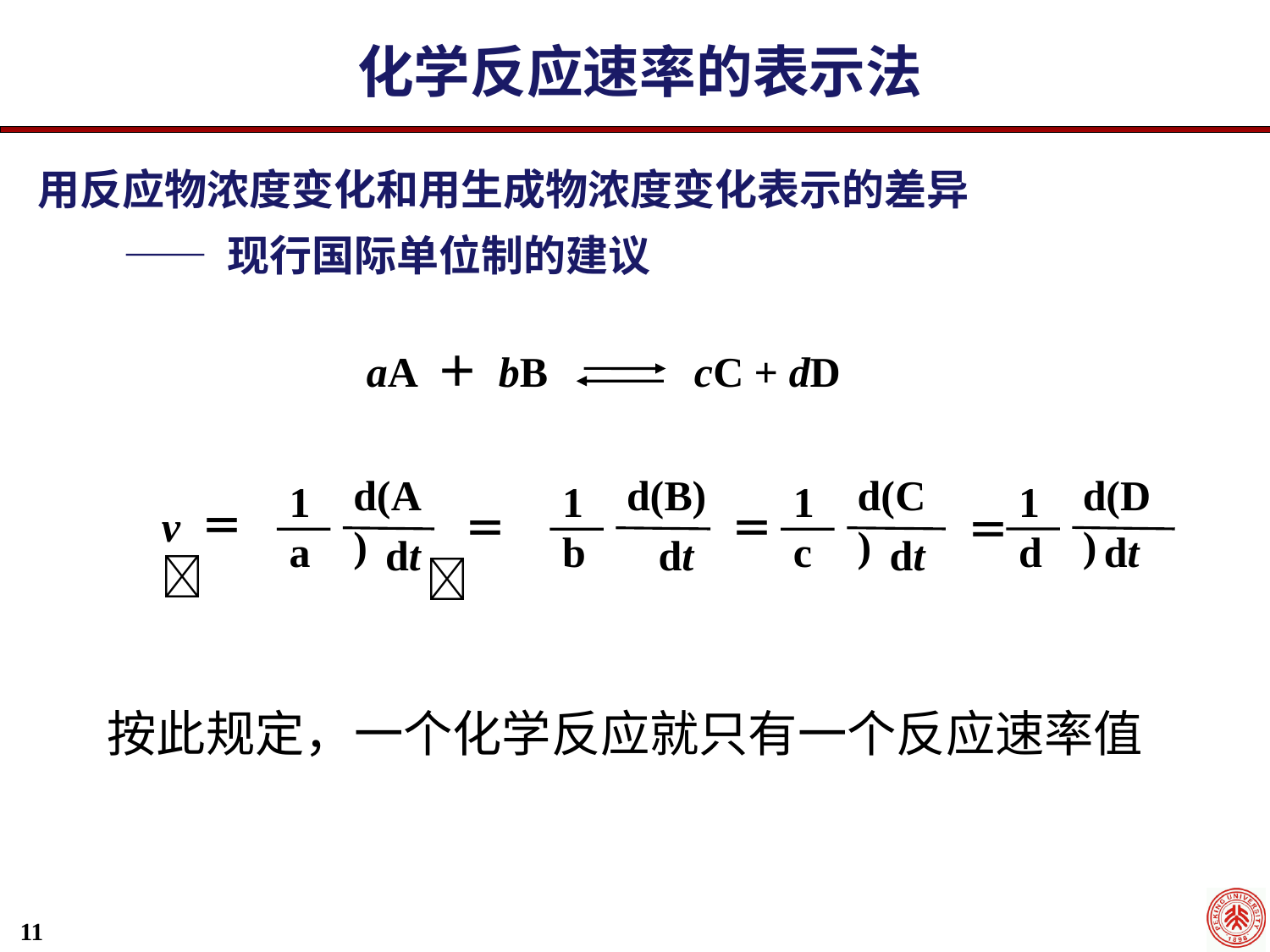

化学反应速率的表示法

用反应物浓度变化和用生成物浓度变化表示的差异
         —— 现行国际单位制的建议
aA ＋ bB
cC + dD

d(D)
d(A)
d(B)
d(C)
1
1
1
1
v ＝ −
   ＝ −
＝
   ＝
d
 dt
a
b
c
  dt
  dt
  dt

按此规定，一个化学反应就只有一个反应速率值
11